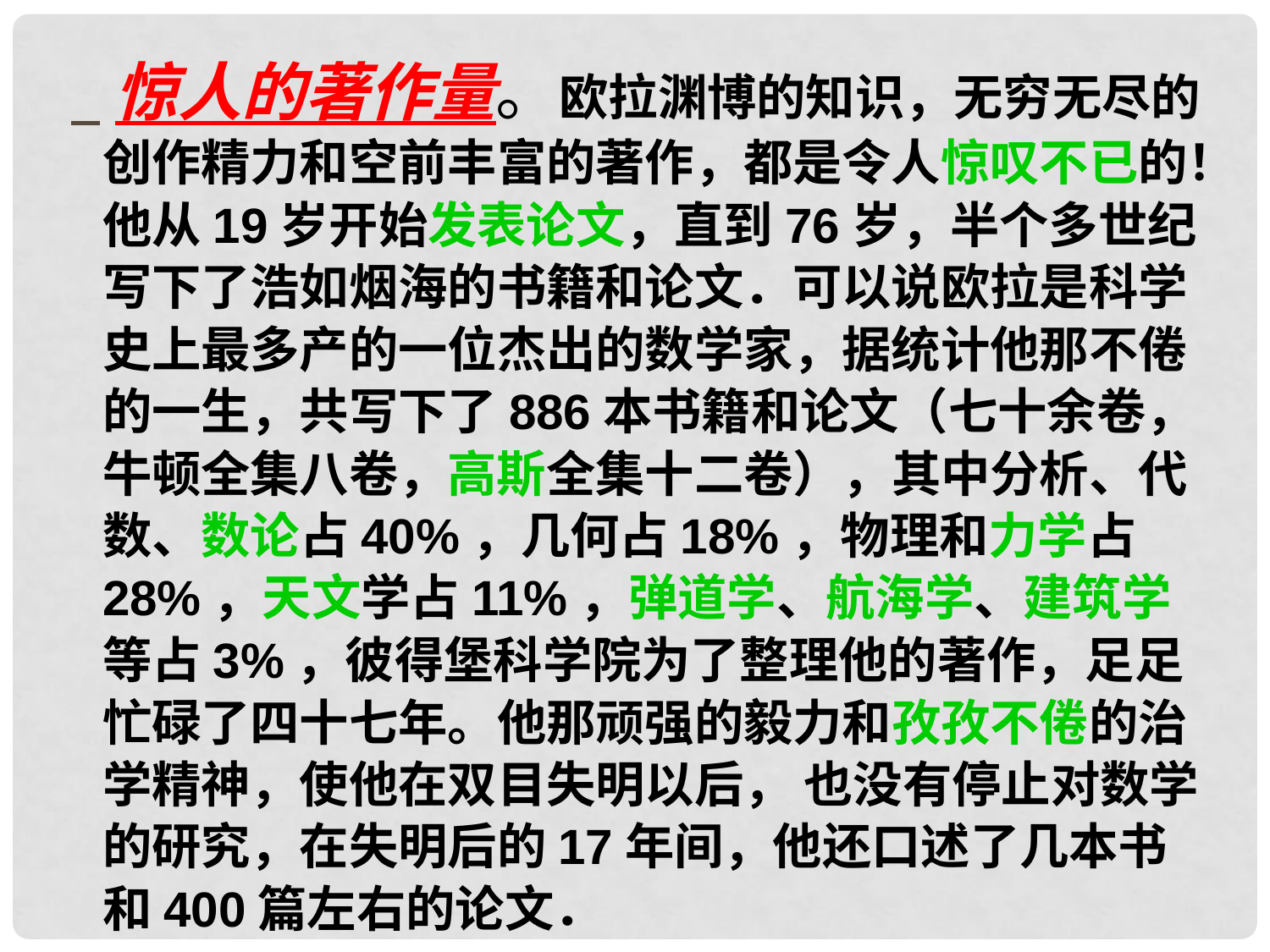

惊人的著作量。欧拉渊博的知识，无穷无尽的创作精力和空前丰富的著作，都是令人惊叹不已的！他从19岁开始发表论文，直到76岁，半个多世纪写下了浩如烟海的书籍和论文．可以说欧拉是科学史上最多产的一位杰出的数学家，据统计他那不倦的一生，共写下了886本书籍和论文（七十余卷，牛顿全集八卷，高斯全集十二卷），其中分析、代数、数论占40%，几何占18%，物理和力学占28%，天文学占11%，弹道学、航海学、建筑学等占3%，彼得堡科学院为了整理他的著作，足足忙碌了四十七年。他那顽强的毅力和孜孜不倦的治学精神，使他在双目失明以后， 也没有停止对数学的研究，在失明后的17年间，他还口述了几本书和400篇左右的论文．